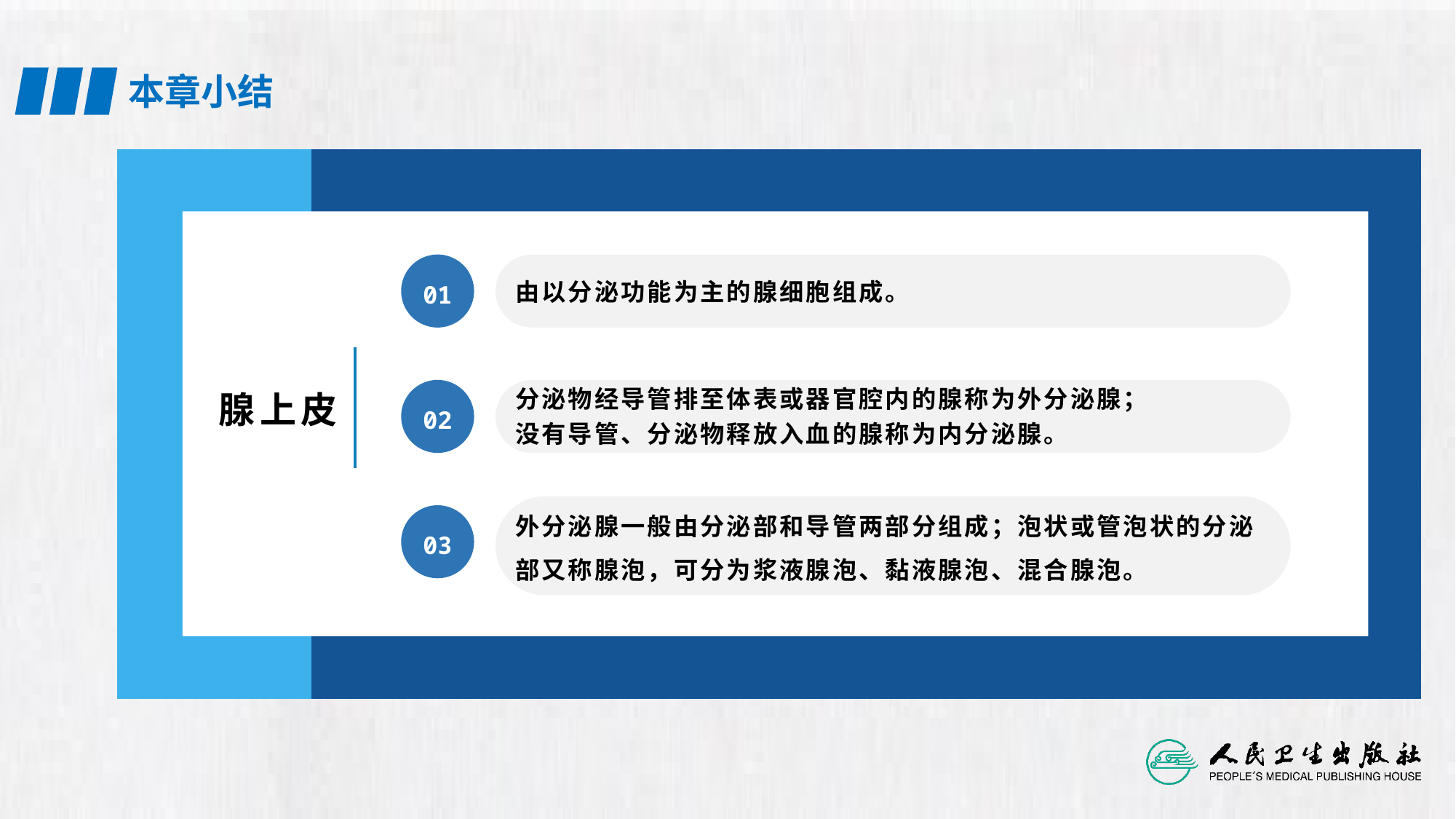

由以分泌功能为主的腺细胞组成。
01
腺上皮

分泌物经导管排至体表或器官腔内的腺称为外分泌腺；
没有导管、分泌物释放入血的腺称为内分泌腺。
02

外分泌腺一般由分泌部和导管两部分组成；泡状或管泡状的分泌部又称腺泡，可分为浆液腺泡、黏液腺泡、混合腺泡。
03